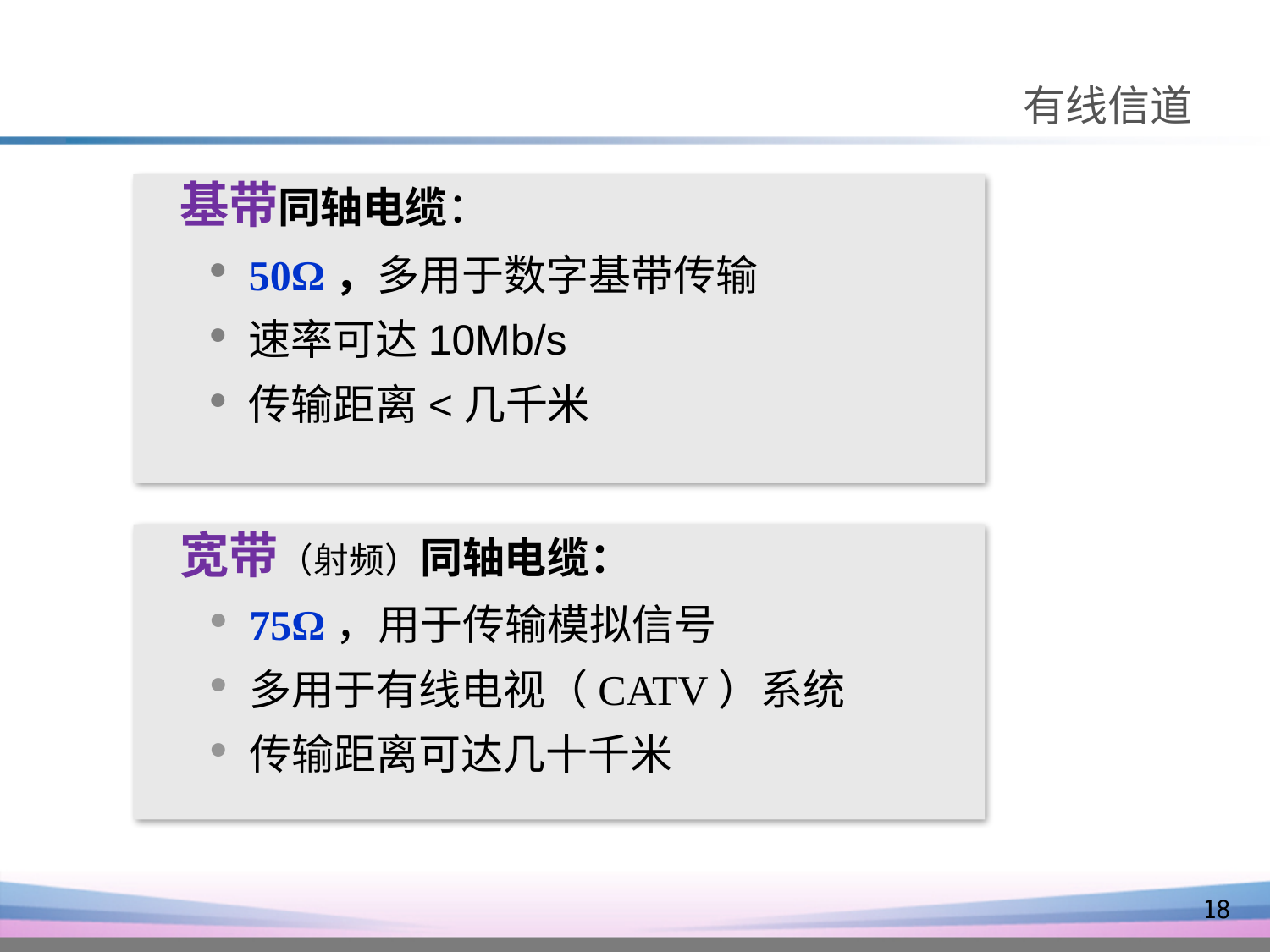

有线信道
  基带同轴电缆：
50Ω，多用于数字基带传输
速率可达10Mb/s
传输距离<几千米
  宽带（射频）同轴电缆：
75Ω，用于传输模拟信号
多用于有线电视（CATV）系统
传输距离可达几十千米

18